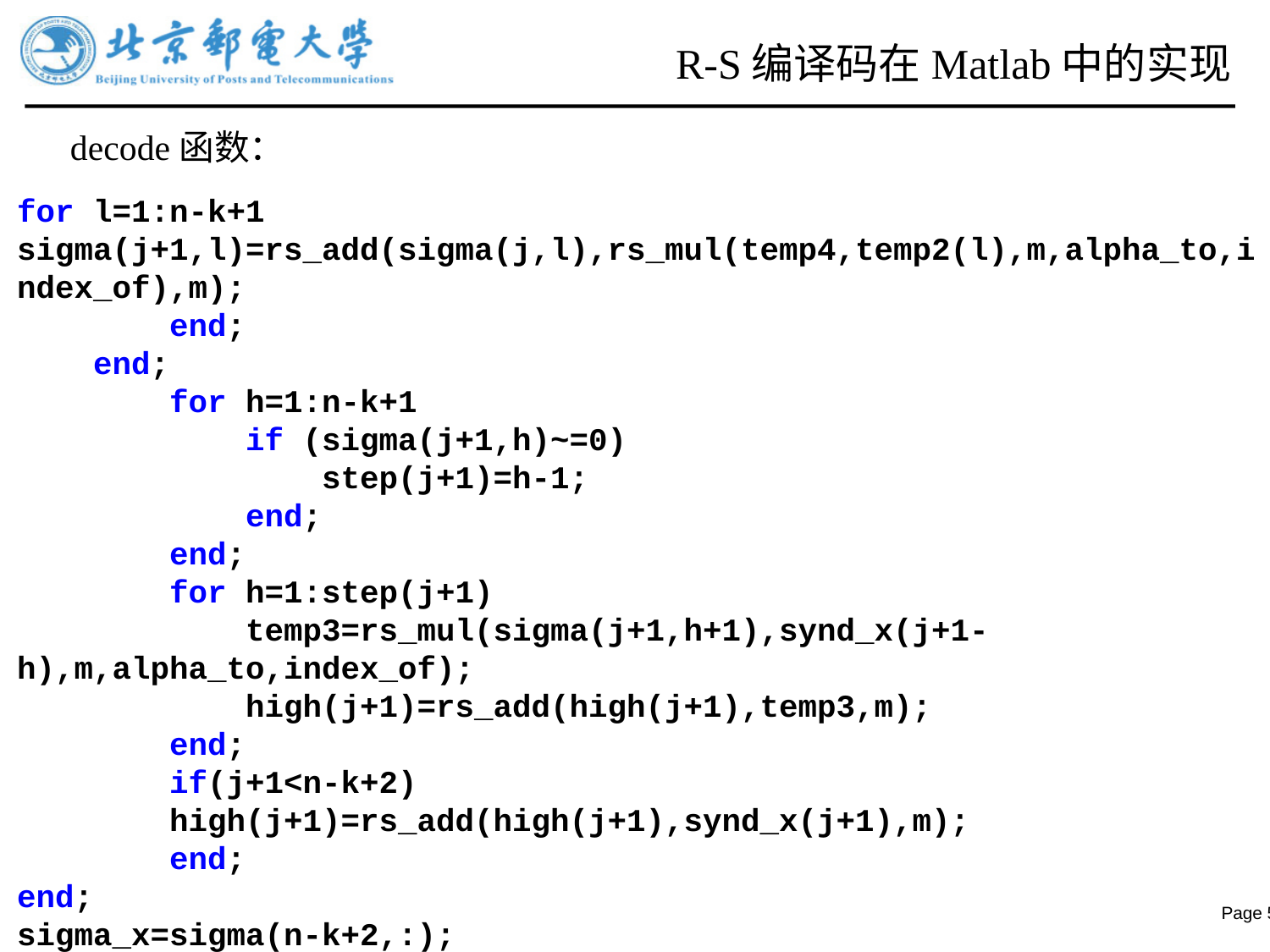

# R-S编译码在Matlab中的实现
decode函数：
for l=1:n-k+1          sigma(j+1,l)=rs_add(sigma(j,l),rs_mul(temp4,temp2(l),m,alpha_to,index_of),m);
        end;
    end;
        for h=1:n-k+1
            if (sigma(j+1,h)~=0)
                step(j+1)=h-1;
            end;
        end;
        for h=1:step(j+1)
            temp3=rs_mul(sigma(j+1,h+1),synd_x(j+1-h),m,alpha_to,index_of);
            high(j+1)=rs_add(high(j+1),temp3,m);
        end;
        if(j+1<n-k+2)
        high(j+1)=rs_add(high(j+1),synd_x(j+1),m);
        end;
end;
sigma_x=sigma(n-k+2,:);